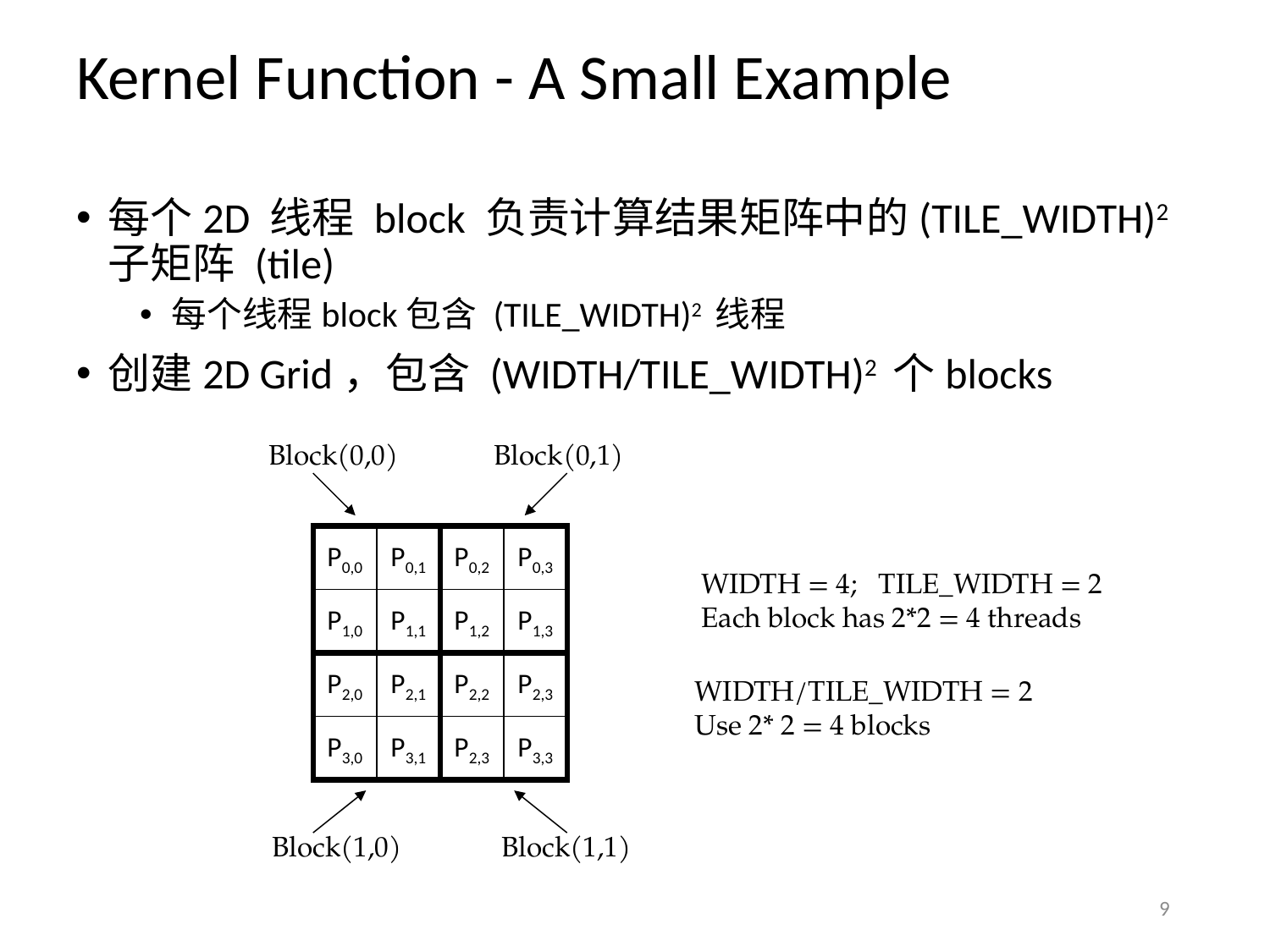

# Kernel Function - A Small Example
每个2D 线程 block 负责计算结果矩阵中的(TILE_WIDTH)2 子矩阵 (tile)
每个线程block包含 (TILE_WIDTH)2 线程
创建2D Grid，包含 (WIDTH/TILE_WIDTH)2 个blocks
Block(0,0)
Block(0,1)

P0,0

P0,1
P0,2

P0,3
P1,0

P1,1

P1,2

P1,3

P2,0

P2,1

P2,2

P2,3

P3,0

P3,1

P2,3

P3,3

Block(1,0)
Block(1,1)
WIDTH = 4;   TILE_WIDTH = 2
Each block has 2*2 = 4 threads
WIDTH/TILE_WIDTH = 2
Use 2* 2 = 4 blocks
9